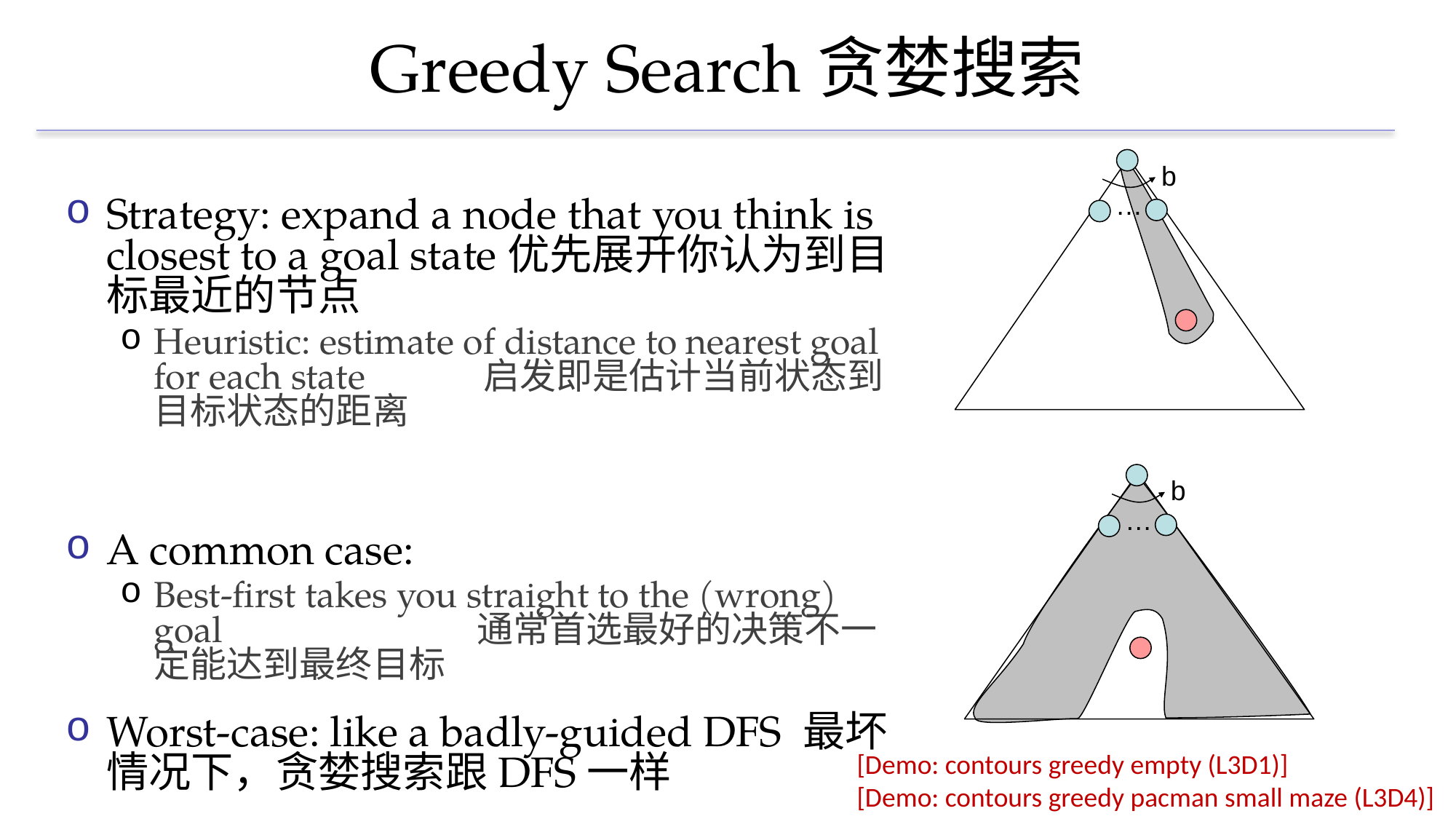

# Greedy Search贪婪搜索

b

…
Strategy: expand a node that you think is closest to a goal state优先展开你认为到目标最近的节点
Heuristic: estimate of distance to nearest goal for each state            启发即是估计当前状态到目标状态的距离

A common case:
Best-first takes you straight to the (wrong) goal                           通常首选最好的决策不一定能达到最终目标

Worst-case: like a badly-guided DFS 最坏情况下，贪婪搜索跟DFS一样

b

…

[Demo: contours greedy empty (L3D1)]
[Demo: contours greedy pacman small maze (L3D4)]